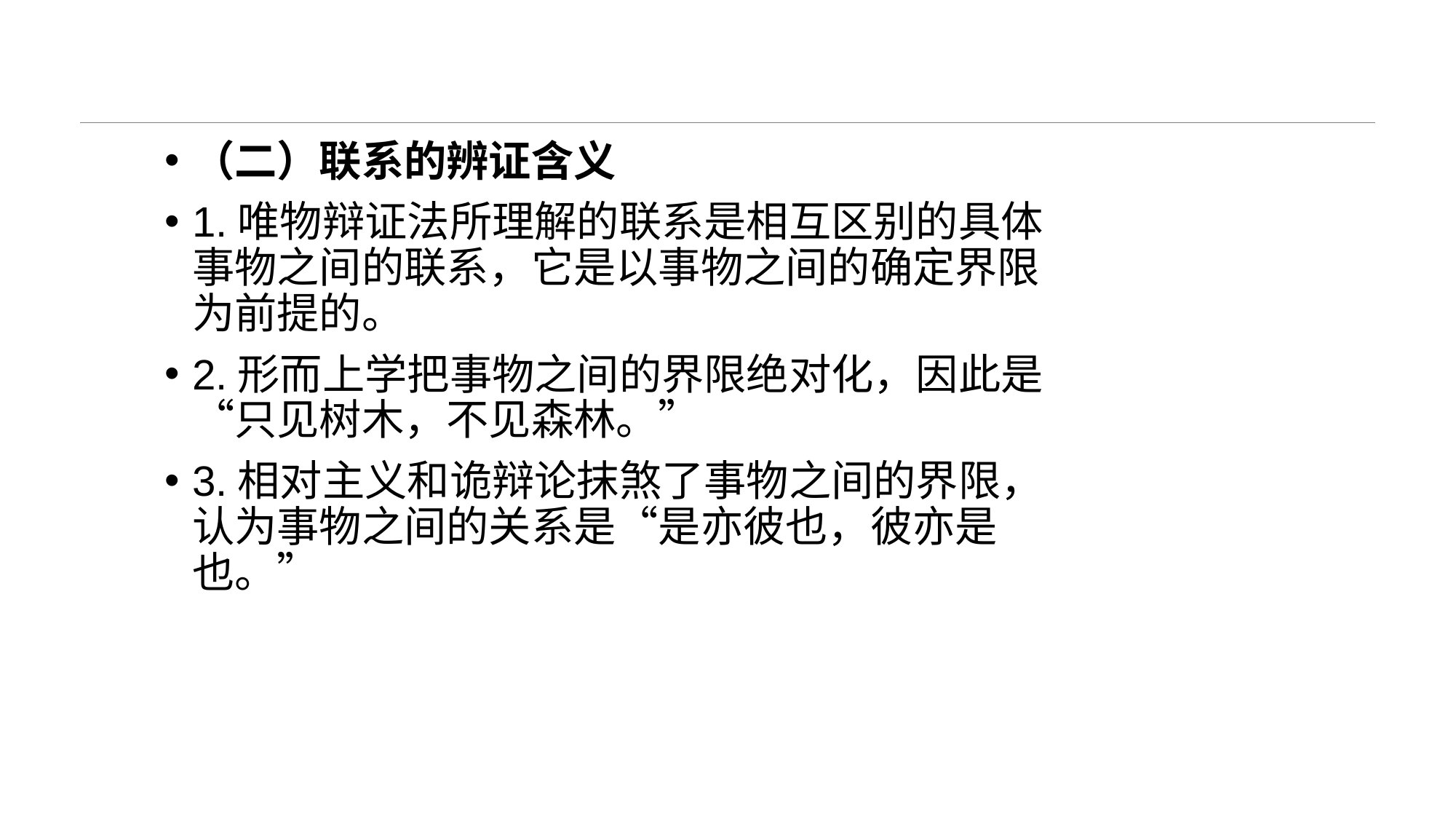

#
（二）联系的辨证含义
1.唯物辩证法所理解的联系是相互区别的具体事物之间的联系，它是以事物之间的确定界限为前提的。
2.形而上学把事物之间的界限绝对化，因此是“只见树木，不见森林。”
3.相对主义和诡辩论抹煞了事物之间的界限，认为事物之间的关系是“是亦彼也，彼亦是也。”